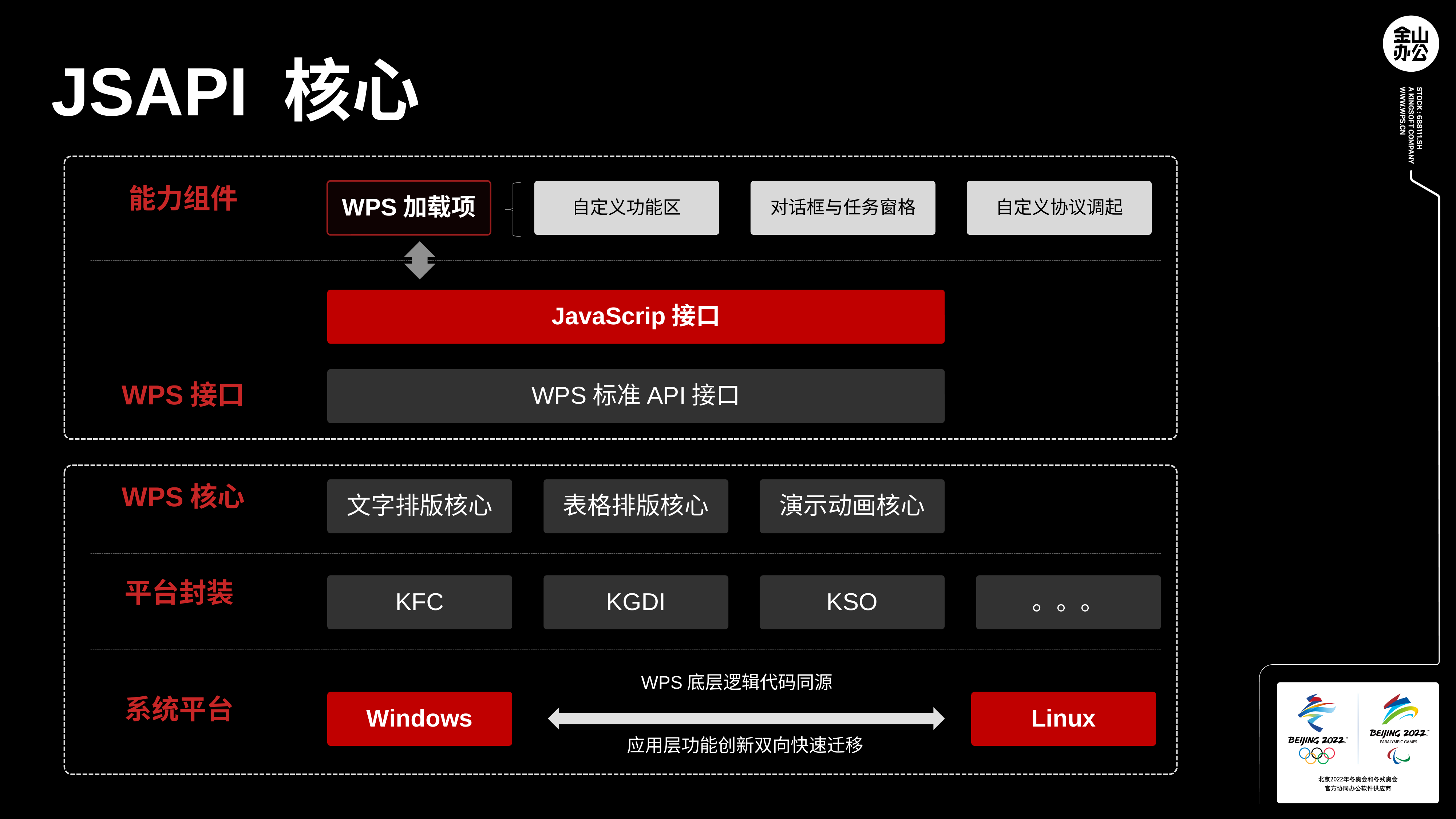

JSAPI 核心

WPS加载项
自定义功能区
对话框与任务窗格
自定义协议调起
能力组件

JavaScrip接口
WPS标准API接口
WPS接口

文字排版核心
表格排版核心
演示动画核心
WPS核心
KFC
KGDI
KSO
。。。
平台封装
WPS底层逻辑代码同源
Windows
Linux
系统平台

应用层功能创新双向快速迁移